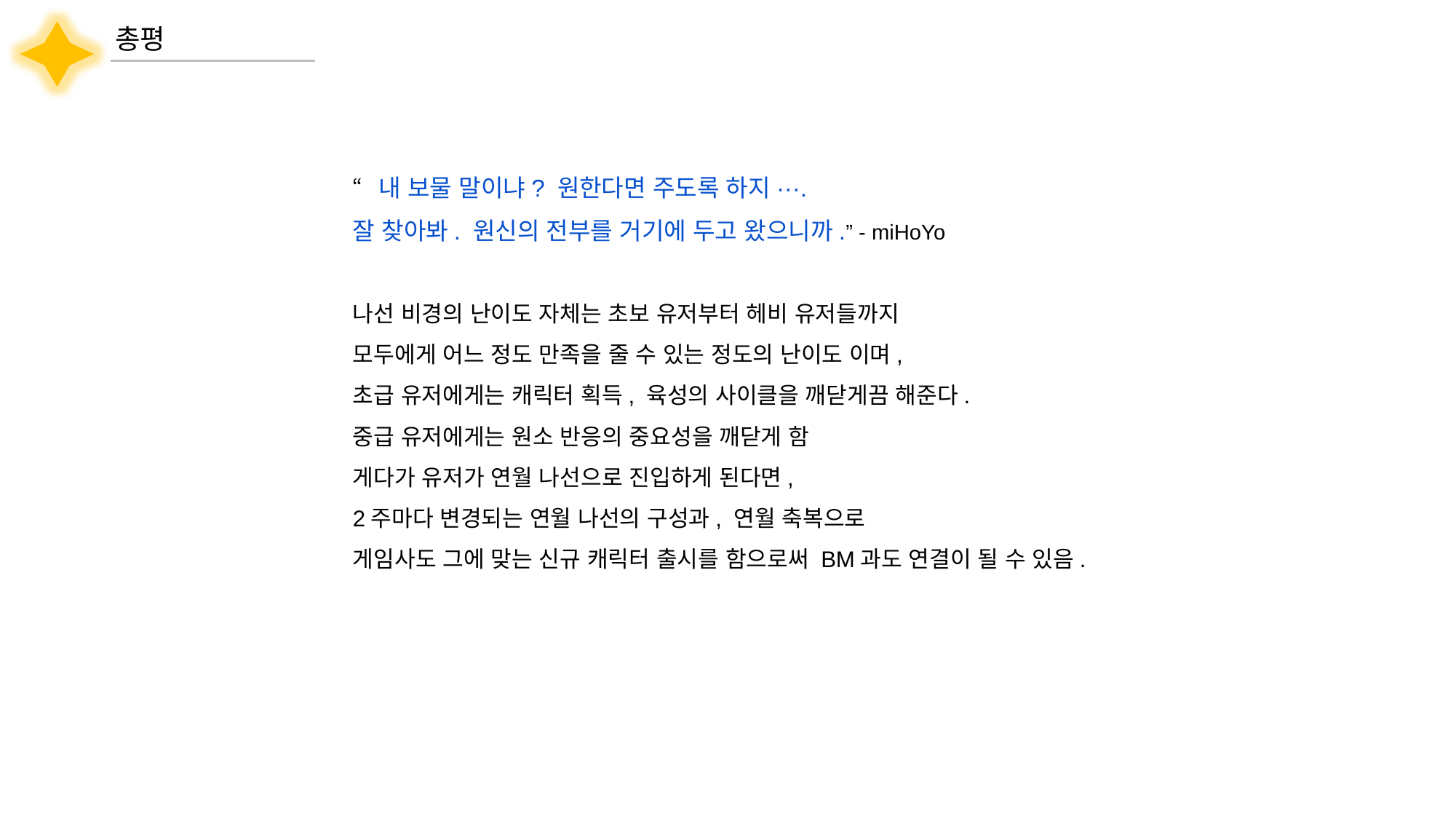

총평

“내 보물 말이냐? 원한다면 주도록 하지···.
잘 찾아봐. 원신의 전부를 거기에 두고 왔으니까.” - miHoYo

나선 비경의 난이도 자체는 초보 유저부터 헤비 유저들까지
모두에게 어느 정도 만족을 줄 수 있는 정도의 난이도 이며,
초급 유저에게는 캐릭터 획득, 육성의 사이클을 깨닫게끔 해준다.
중급 유저에게는 원소 반응의 중요성을 깨닫게 함
게다가 유저가 연월 나선으로 진입하게 된다면,
2주마다 변경되는 연월 나선의 구성과, 연월 축복으로
게임사도 그에 맞는 신규 캐릭터 출시를 함으로써 BM과도 연결이 될 수 있음.